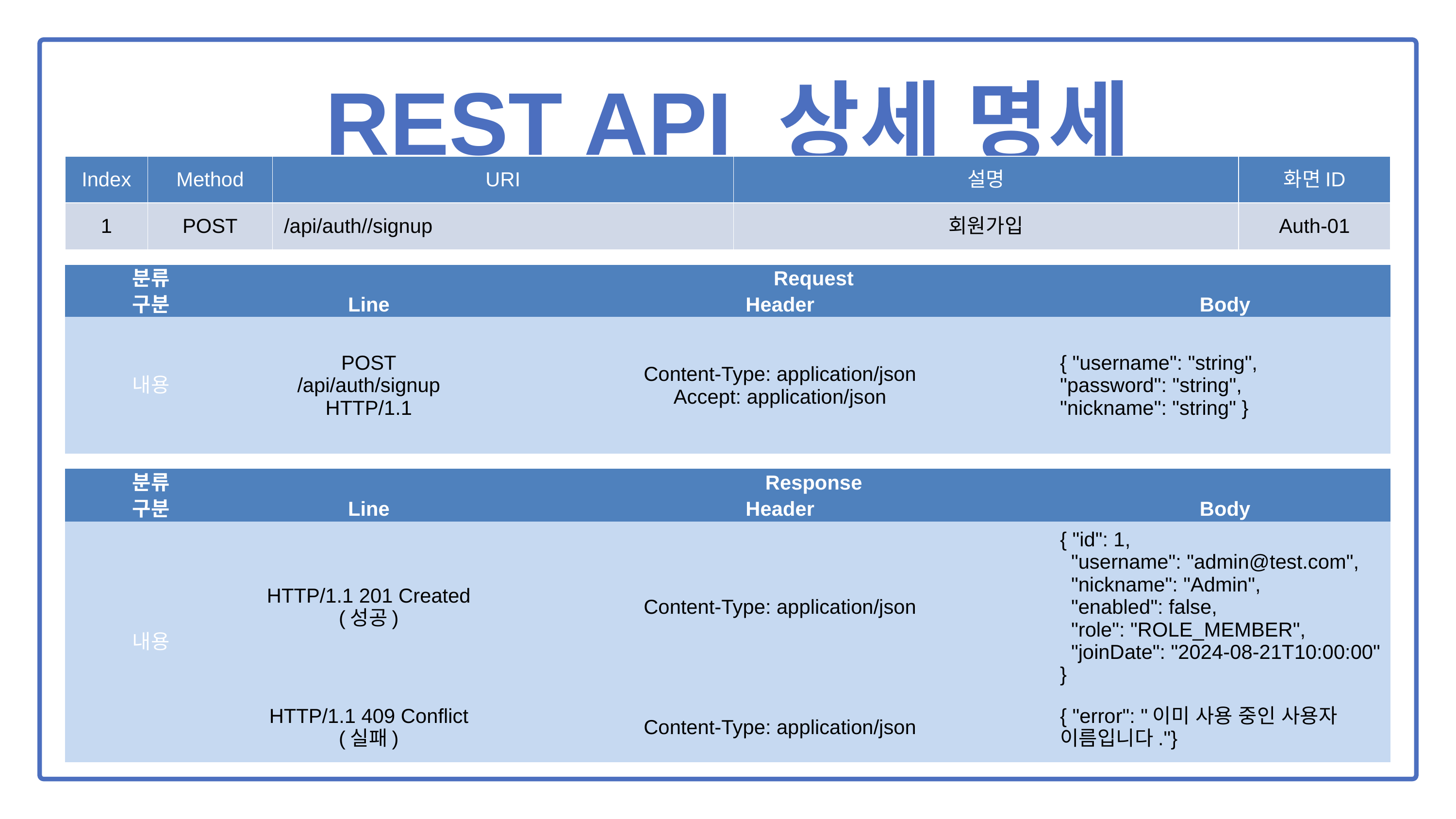

REST API 상세 명세
| Index | Method | URI | 설명 | 화면ID |
| --- | --- | --- | --- | --- |
| 1 | POST | /api/auth//signup | 회원가입 | Auth-01 |
| 분류 | Request |  |  |
| --- | --- | --- | --- |
| 구분 | Line | Header | Body |
| 내용 | POST /api/auth/signup HTTP/1.1 | Content-Type: application/json Accept: application/json | { "username": "string", "password": "string", "nickname": "string" } |
| 분류 | Response |  |  |
| --- | --- | --- | --- |
| 구분 | Line | Header | Body |
| 내용 | HTTP/1.1 201 Created (성공) | Content-Type: application/json | { "id": 1, "username": "admin@test.com", "nickname": "Admin", "enabled": false, "role": "ROLE\_MEMBER", "joinDate": "2024-08-21T10:00:00" } |
|  | HTTP/1.1 409 Conflict (실패) | Content-Type: application/json | { "error": "이미 사용 중인 사용자 이름입니다."} |